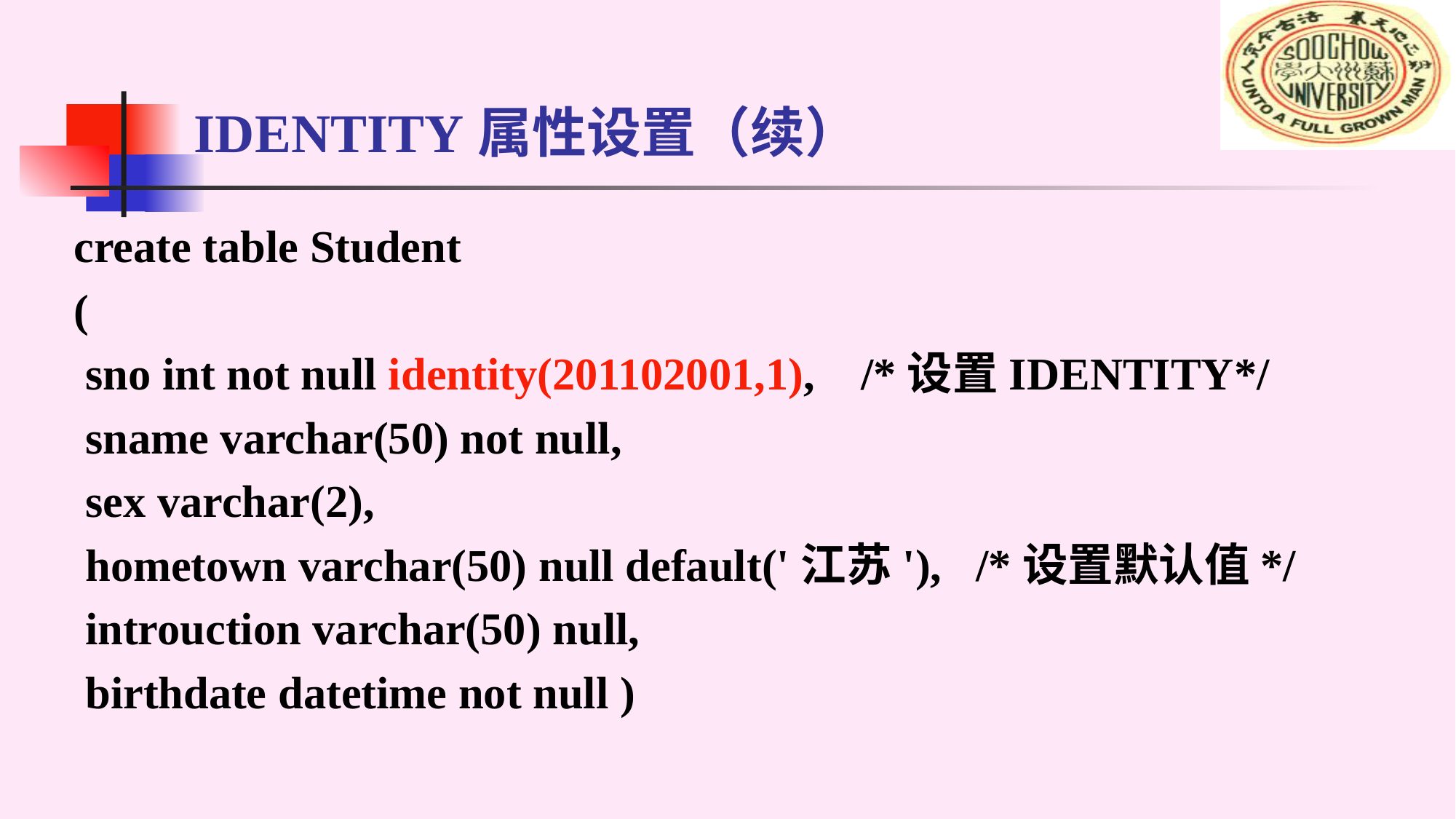

# IDENTITY属性设置（续）
create table Student
(
 sno int not null identity(201102001,1),    /*设置IDENTITY*/
 sname varchar(50) not null,
 sex varchar(2),
 hometown varchar(50) null default('江苏'),   /*设置默认值*/
 introuction varchar(50) null,
 birthdate datetime not null )